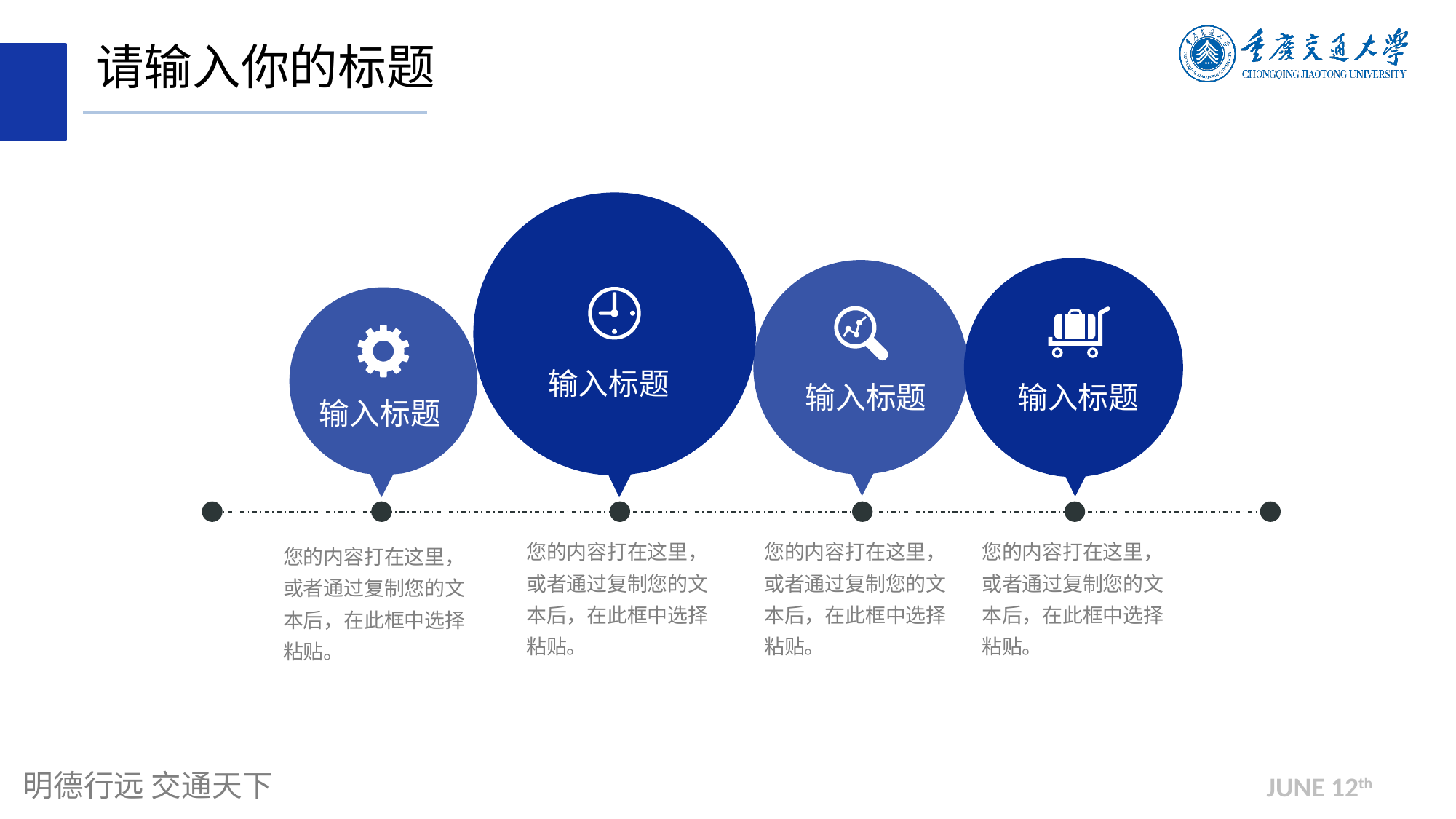

请输入你的标题

输入标题

输入标题

输入标题

输入标题

您的内容打在这里，或者通过复制您的文本后，在此框中选择粘贴。
您的内容打在这里，或者通过复制您的文本后，在此框中选择粘贴。
您的内容打在这里，或者通过复制您的文本后，在此框中选择粘贴。
您的内容打在这里，或者通过复制您的文本后，在此框中选择粘贴。
JUNE 12th